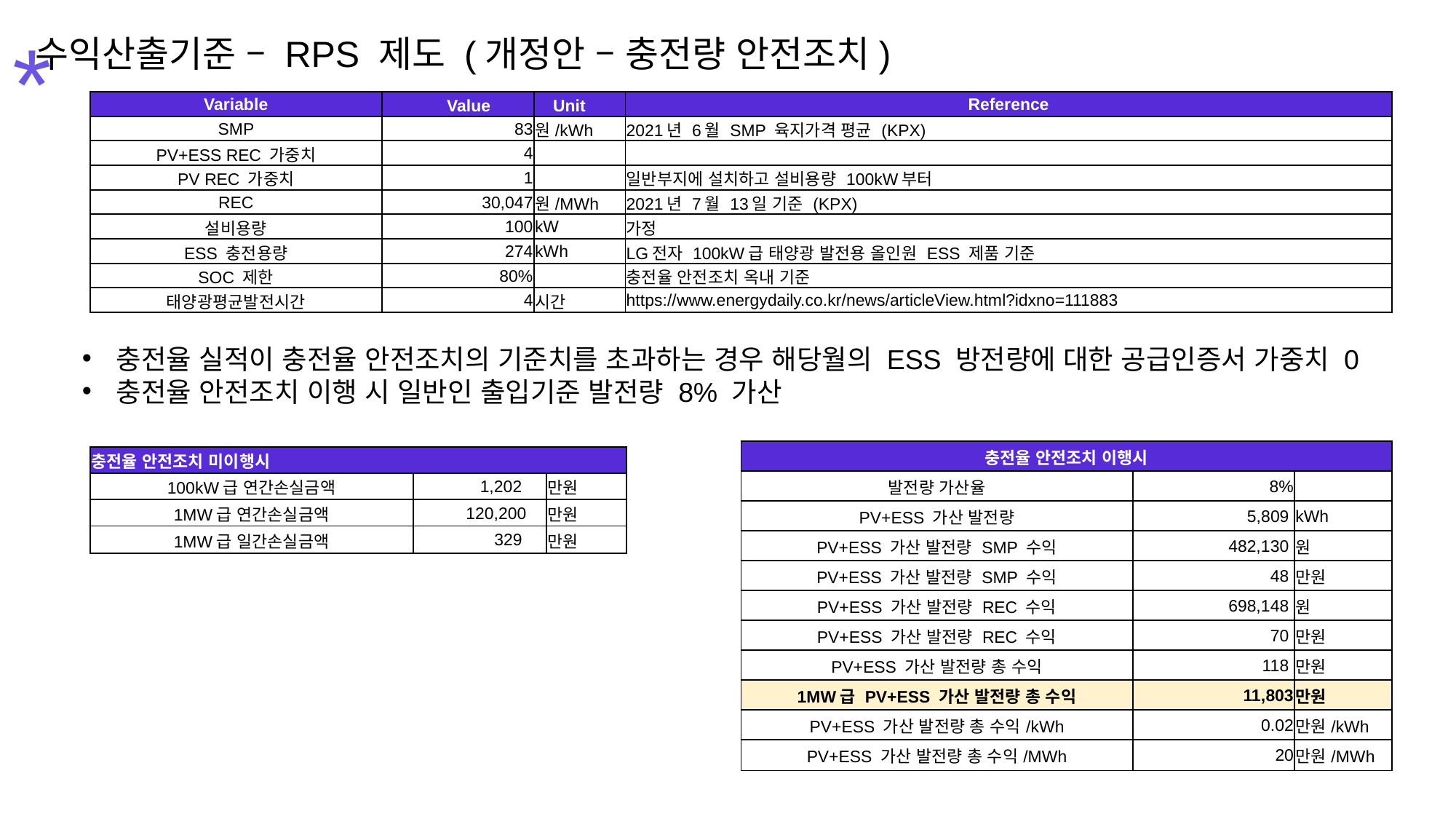

*
수익산출기준 – RPS 제도 (개정안 – 충전량 안전조치)
| Variable | Value | Unit | Reference |
| --- | --- | --- | --- |
| SMP | 83 | 원/kWh | 2021년 6월 SMP 육지가격 평균 (KPX) |
| PV+ESS REC 가중치 | 4 |  |  |
| PV REC 가중치 | 1 |  | 일반부지에 설치하고 설비용량 100kW부터 |
| REC | 30,047 | 원/MWh | 2021년 7월 13일 기준 (KPX) |
| 설비용량 | 100 | kW | 가정 |
| ESS 충전용량 | 274 | kWh | LG전자 100kW급 태양광 발전용 올인원 ESS 제품 기준 |
| SOC 제한 | 80% |  | 충전율 안전조치 옥내 기준 |
| 태양광평균발전시간 | 4 | 시간 | https://www.energydaily.co.kr/news/articleView.html?idxno=111883 |
충전율 실적이 충전율 안전조치의 기준치를 초과하는 경우 해당월의 ESS 방전량에 대한 공급인증서 가중치 0
충전율 안전조치 이행 시 일반인 출입기준 발전량 8% 가산
| 충전율 안전조치 이행시 |  |  |
| --- | --- | --- |
| 발전량 가산율 | 8% |  |
| PV+ESS 가산 발전량 | 5,809 | kWh |
| PV+ESS 가산 발전량 SMP 수익 | 482,130 | 원 |
| PV+ESS 가산 발전량 SMP 수익 | 48 | 만원 |
| PV+ESS 가산 발전량 REC 수익 | 698,148 | 원 |
| PV+ESS 가산 발전량 REC 수익 | 70 | 만원 |
| PV+ESS 가산 발전량 총 수익 | 118 | 만원 |
| 1MW급 PV+ESS 가산 발전량 총 수익 | 11,803 | 만원 |
| PV+ESS 가산 발전량 총 수익/kWh | 0.02 | 만원/kWh |
| PV+ESS 가산 발전량 총 수익/MWh | 20 | 만원/MWh |
| 충전율 안전조치 미이행시 |  |  |
| --- | --- | --- |
| 100kW급 연간손실금액 | 1,202 | 만원 |
| 1MW급 연간손실금액 | 120,200 | 만원 |
| 1MW급 일간손실금액 | 329 | 만원 |